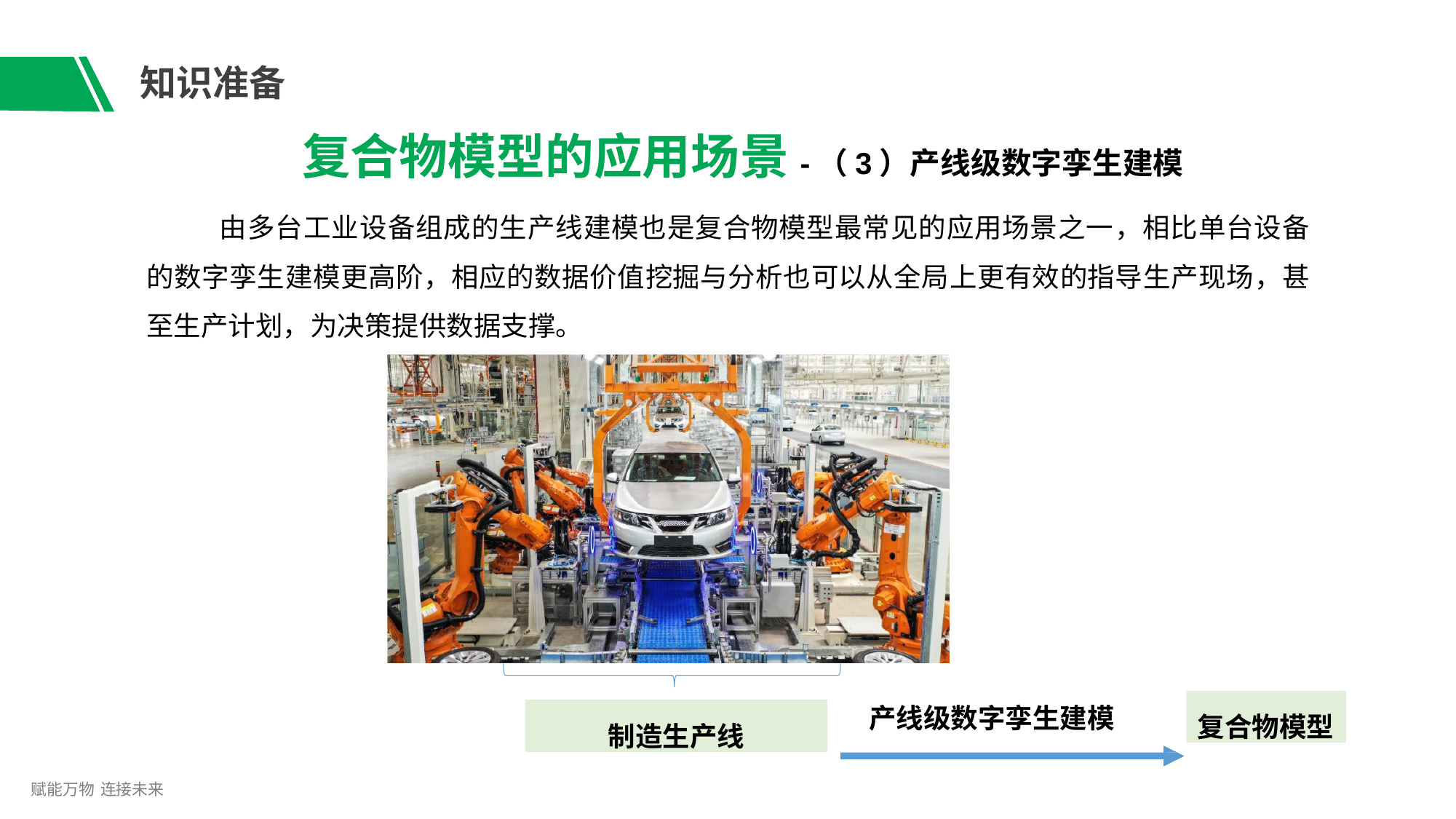

# 知识准备
复合物模型的应用场景-（3）产线级数字孪生建模
由多台工业设备组成的生产线建模也是复合物模型最常见的应用场景之一，相比单台设备 的数字孪生建模更高阶，相应的数据价值挖掘与分析也可以从全局上更有效的指导生产现场，甚 至生产计划，为决策提供数据支撑。

复合物模型
制造生产线
产线级数字孪生建模

赋能万物 连接未来